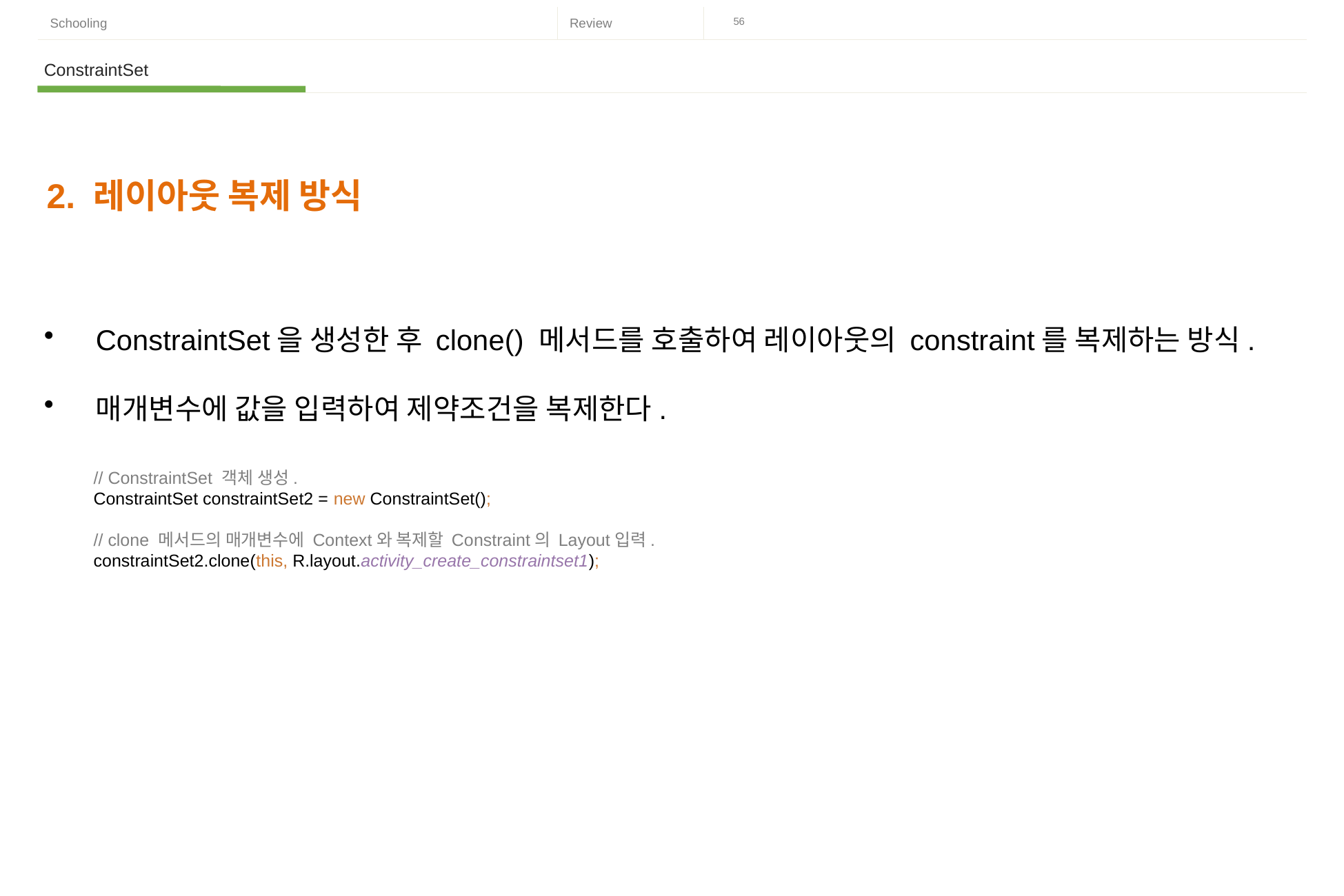

ConstraintSet
2. 레이아웃 복제 방식
ConstraintSet을 생성한 후 clone() 메서드를 호출하여 레이아웃의 constraint를 복제하는 방식.
매개변수에 값을 입력하여 제약조건을 복제한다.
// ConstraintSet 객체 생성.
ConstraintSet constraintSet2 = new ConstraintSet();
// clone 메서드의 매개변수에 Context와 복제할 Constraint의 Layout입력.
constraintSet2.clone(this, R.layout.activity_create_constraintset1);